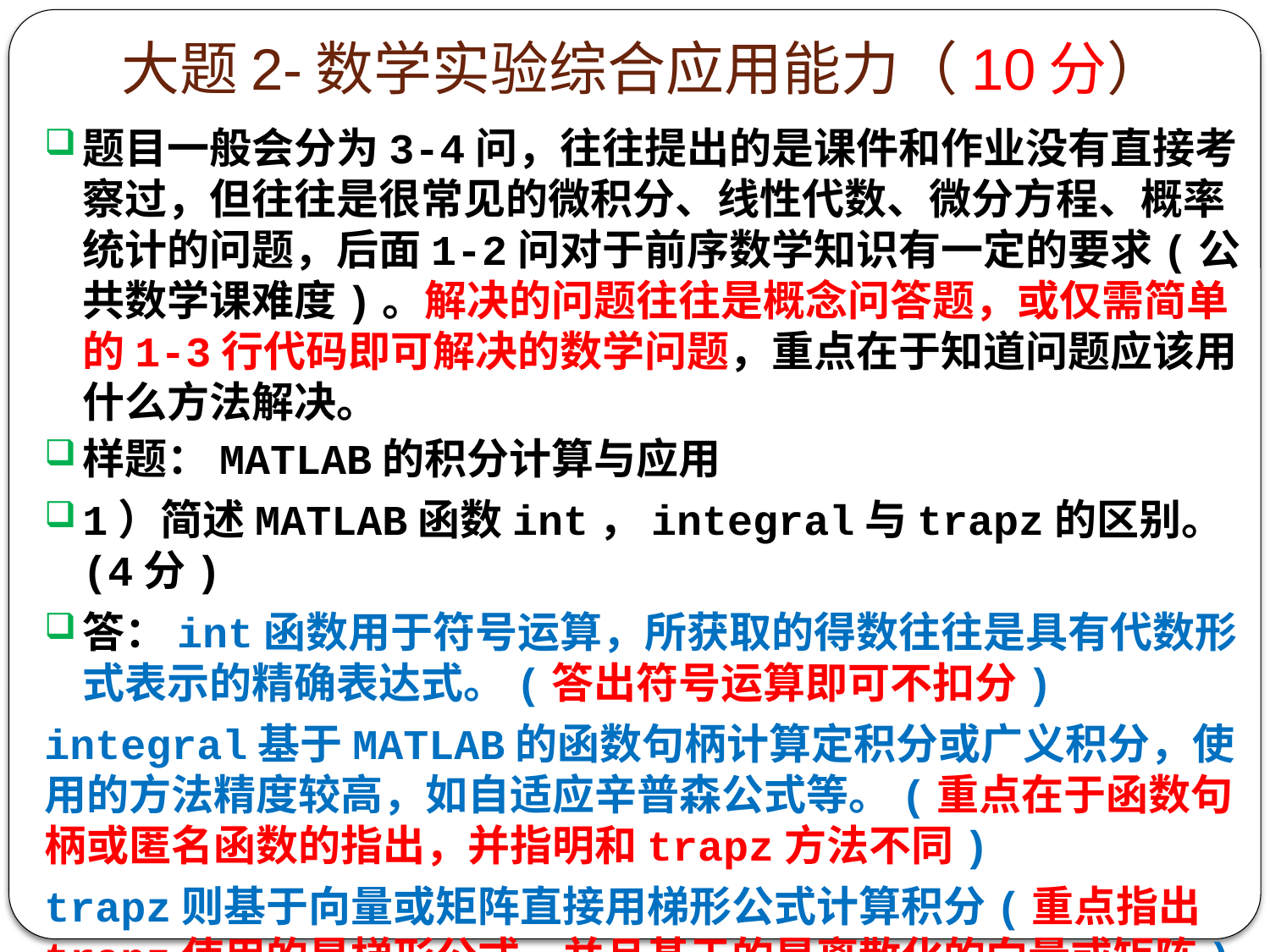

# 大题2-数学实验综合应用能力（10分）
题目一般会分为3-4问，往往提出的是课件和作业没有直接考察过，但往往是很常见的微积分、线性代数、微分方程、概率统计的问题，后面1-2问对于前序数学知识有一定的要求(公共数学课难度)。解决的问题往往是概念问答题，或仅需简单的1-3行代码即可解决的数学问题，重点在于知道问题应该用什么方法解决。
样题：MATLAB的积分计算与应用
1）简述MATLAB函数int，integral与trapz的区别。(4分)
答：int函数用于符号运算，所获取的得数往往是具有代数形式表示的精确表达式。(答出符号运算即可不扣分)
integral基于MATLAB的函数句柄计算定积分或广义积分，使用的方法精度较高，如自适应辛普森公式等。(重点在于函数句柄或匿名函数的指出，并指明和trapz方法不同)
trapz则基于向量或矩阵直接用梯形公式计算积分(重点指出trapz使用的是梯形公式，并且基于的是离散化的向量或矩阵)